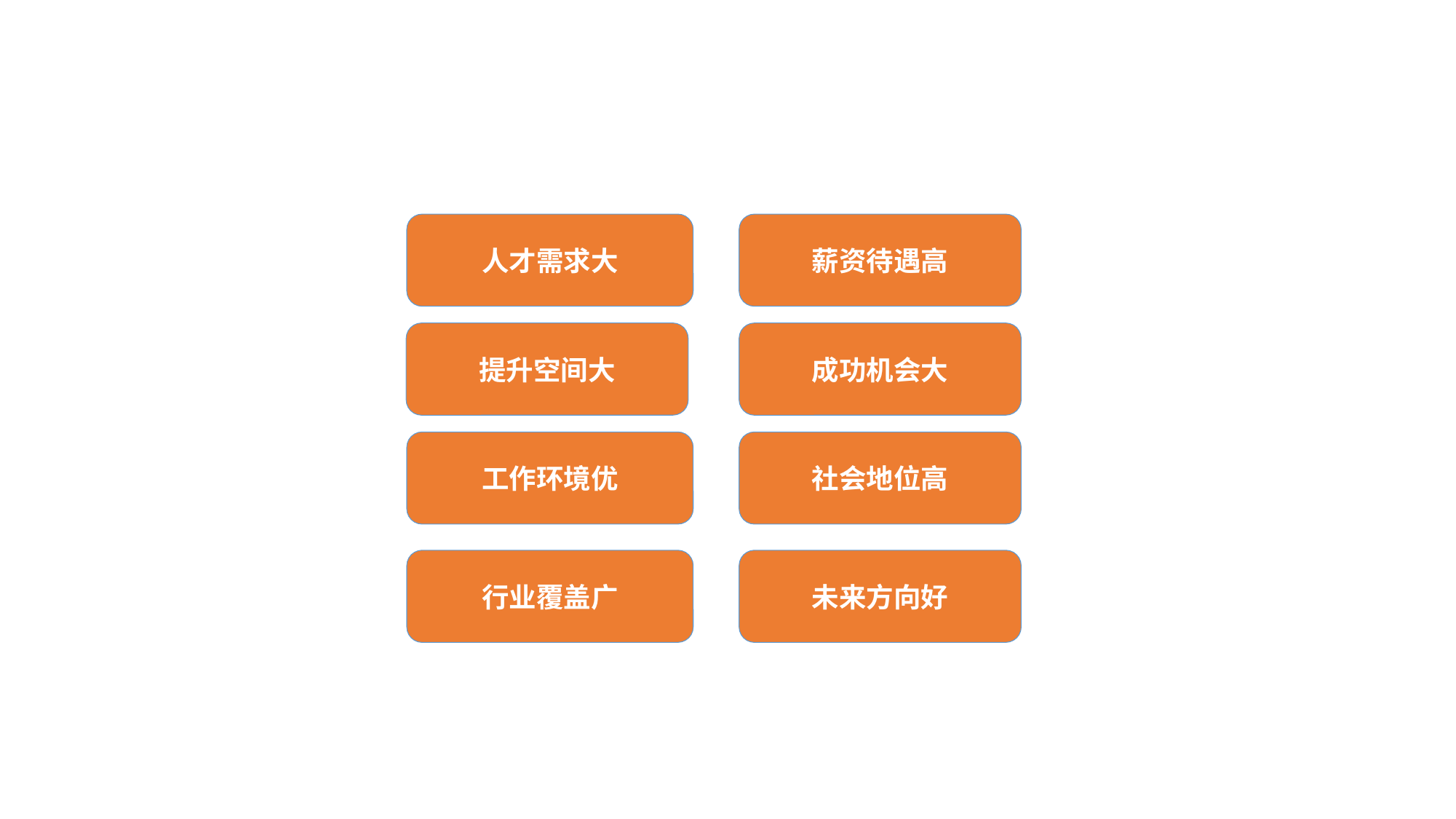

行业优势：
人才需求大
薪资待遇高
提升空间大
成功机会大
工作环境优
社会地位高
行业覆盖广
未来方向好